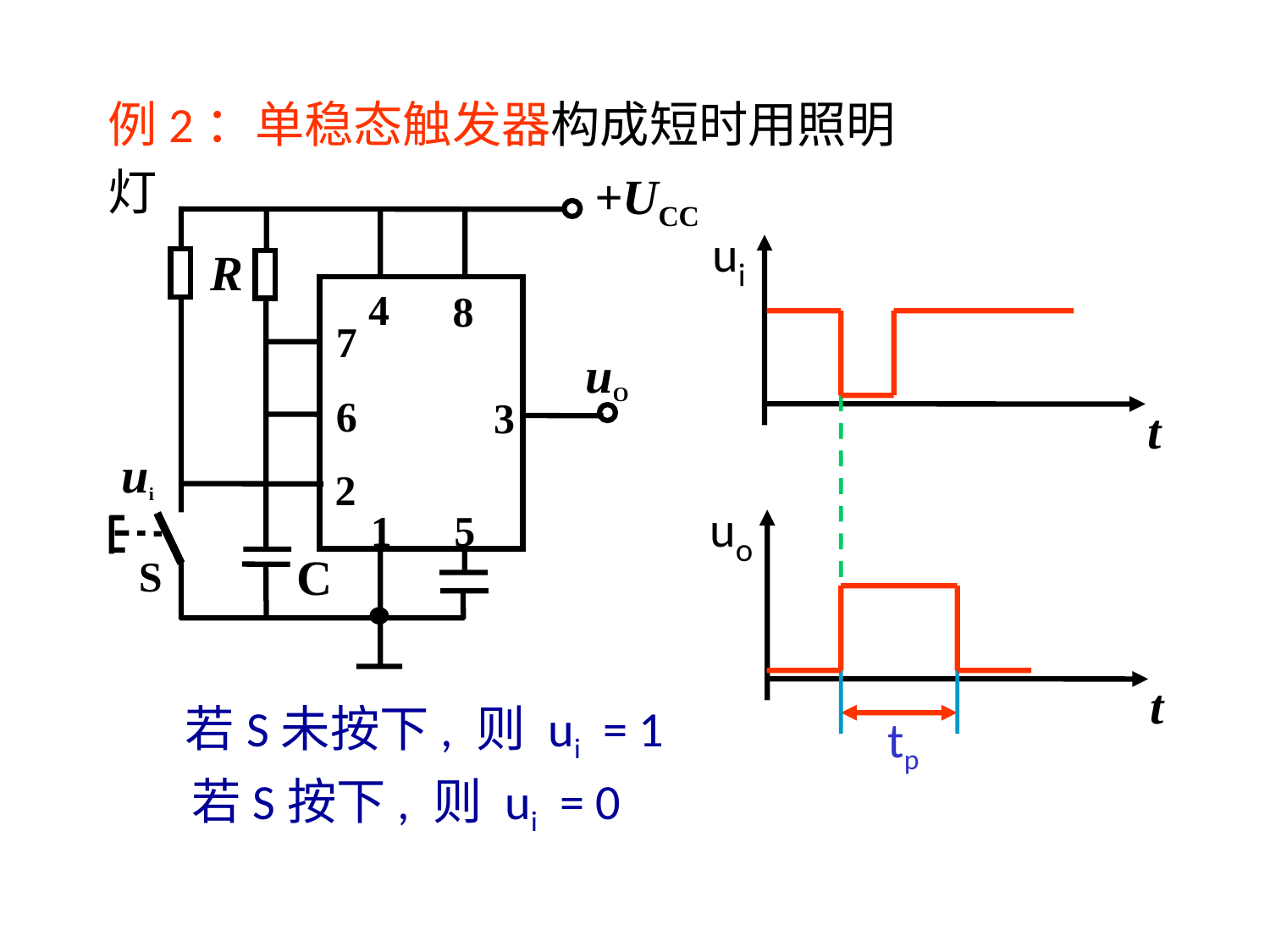

例2：单稳态触发器构成短时用照明灯
+UCC

R

4
8

7

uO

6
3

ui
2

1
5

C
S

ui

t
uo

t

tp

若S未按下, 则 ui  = 1
若S按下, 则 ui  = 0